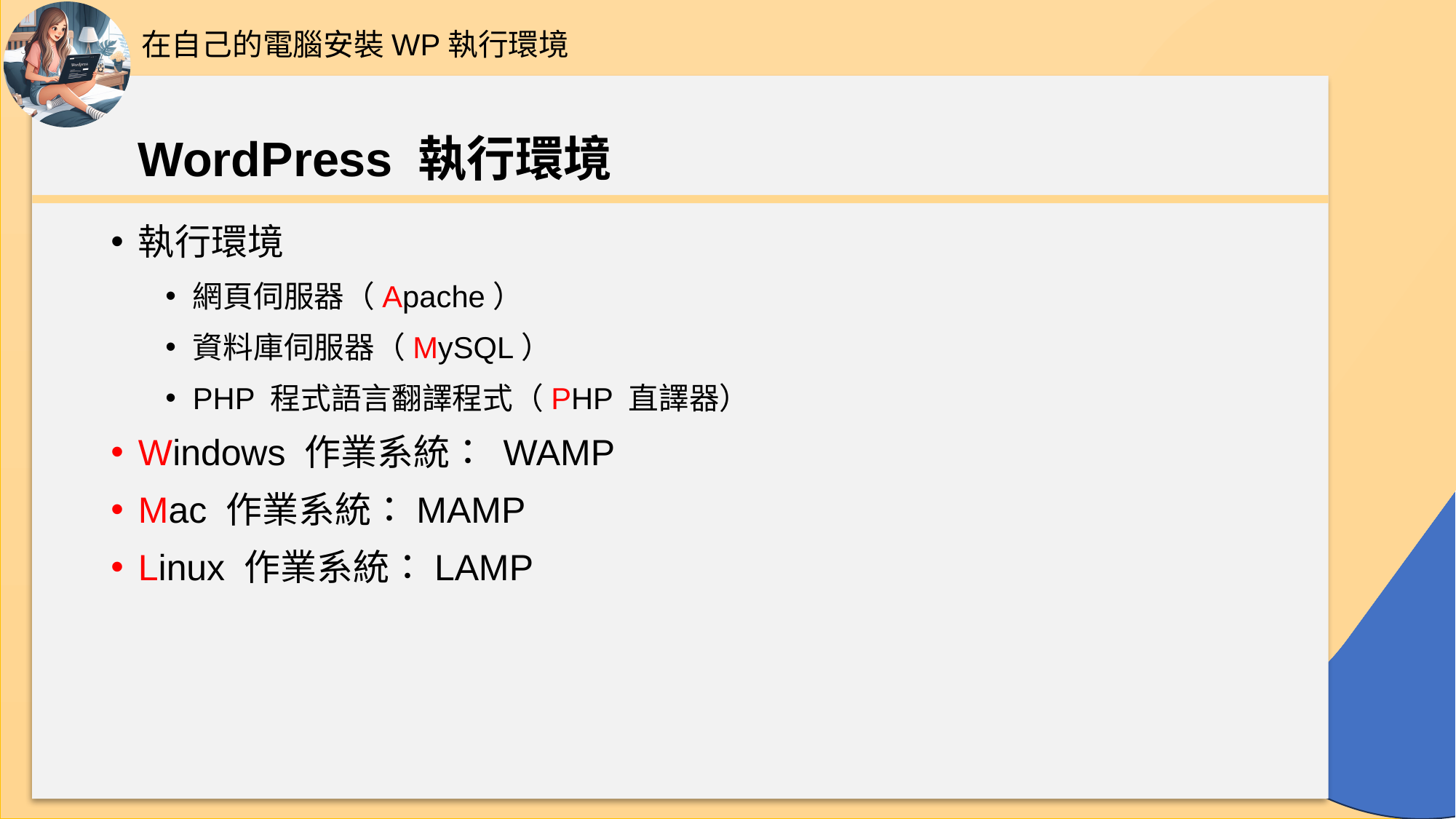

在自己的電腦安裝WP執行環境

# WordPress 執行環境

執行環境
網頁伺服器（Apache）
資料庫伺服器（MySQL）
PHP 程式語言翻譯程式（PHP 直譯器）
Windows 作業系統： WAMP
Mac 作業系統：MAMP
Linux 作業系統：LAMP

35